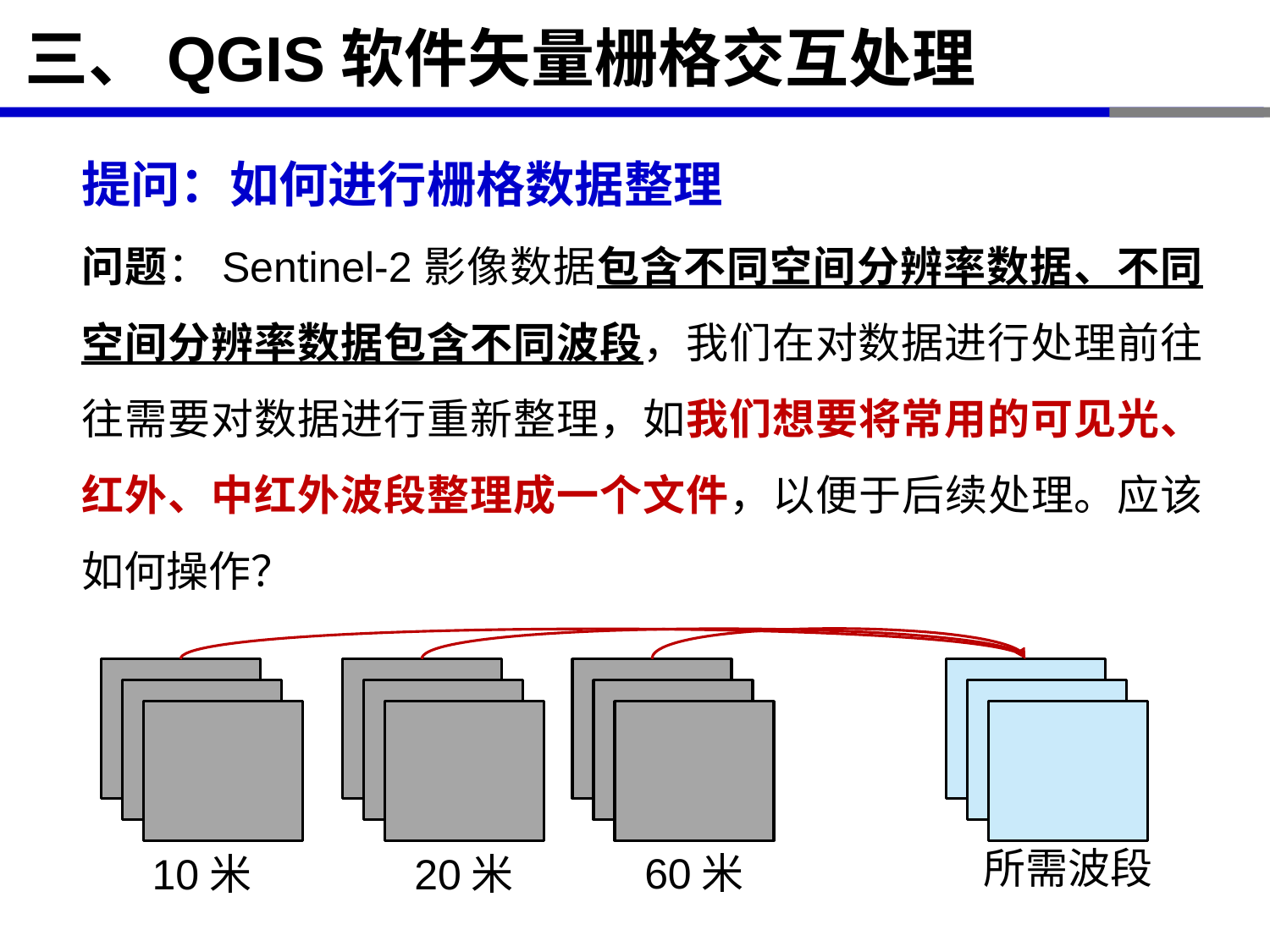

# 三、QGIS软件矢量栅格交互处理
提问：如何进行栅格数据整理
问题：Sentinel-2影像数据包含不同空间分辨率数据、不同空间分辨率数据包含不同波段，我们在对数据进行处理前往往需要对数据进行重新整理，如我们想要将常用的可见光、红外、中红外波段整理成一个文件，以便于后续处理。应该如何操作？

所需波段
60米
10米
20米